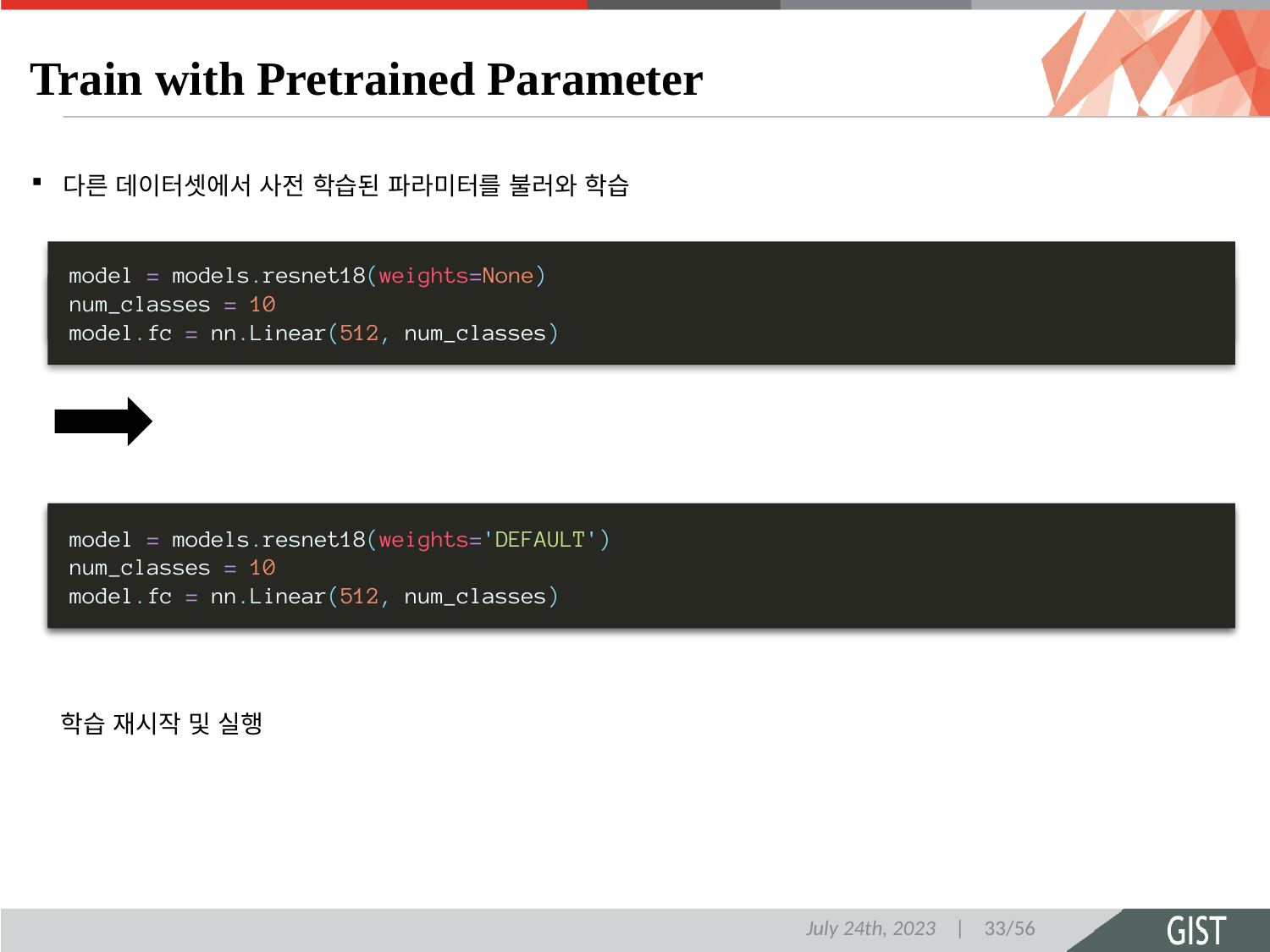

# Train with Pretrained Parameter
다른 데이터셋에서 사전 학습된 파라미터를 불러와 학습

model = models.resnet18(weights=None)
num_classes = 10
model.fc = nn.Linear(512, num_classes)

model = ConvNet()

model = models.resnet18(weights=None)
num_classes = 10
model.fc = nn.Linear(512, num_classes)
model = models.resnet18(weights='DEFAULT')
num_classes = 10
model.fc = nn.Linear(512, num_classes)
학습 재시작 및 실행
July 24th, 2023    |    33/56